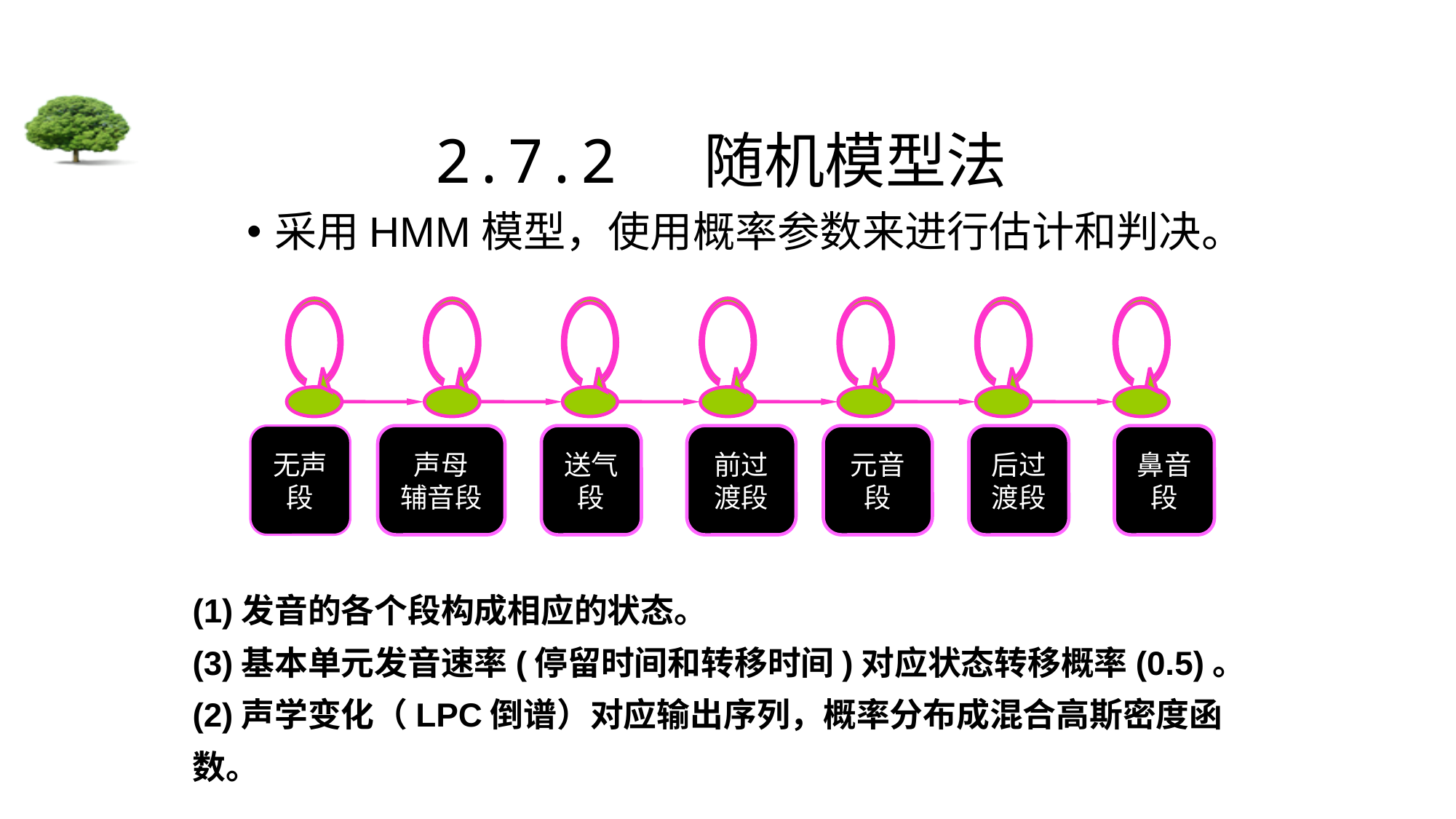

# 2.7.2  随机模型法
采用HMM模型，使用概率参数来进行估计和判决。

无声
段
声母
辅音段
送气
段
前过
渡段
元音
段
后过
渡段
鼻音
段
(1)发音的各个段构成相应的状态。
(3)基本单元发音速率(停留时间和转移时间)对应状态转移概率(0.5)。
(2)声学变化（LPC倒谱）对应输出序列，概率分布成混合高斯密度函数。